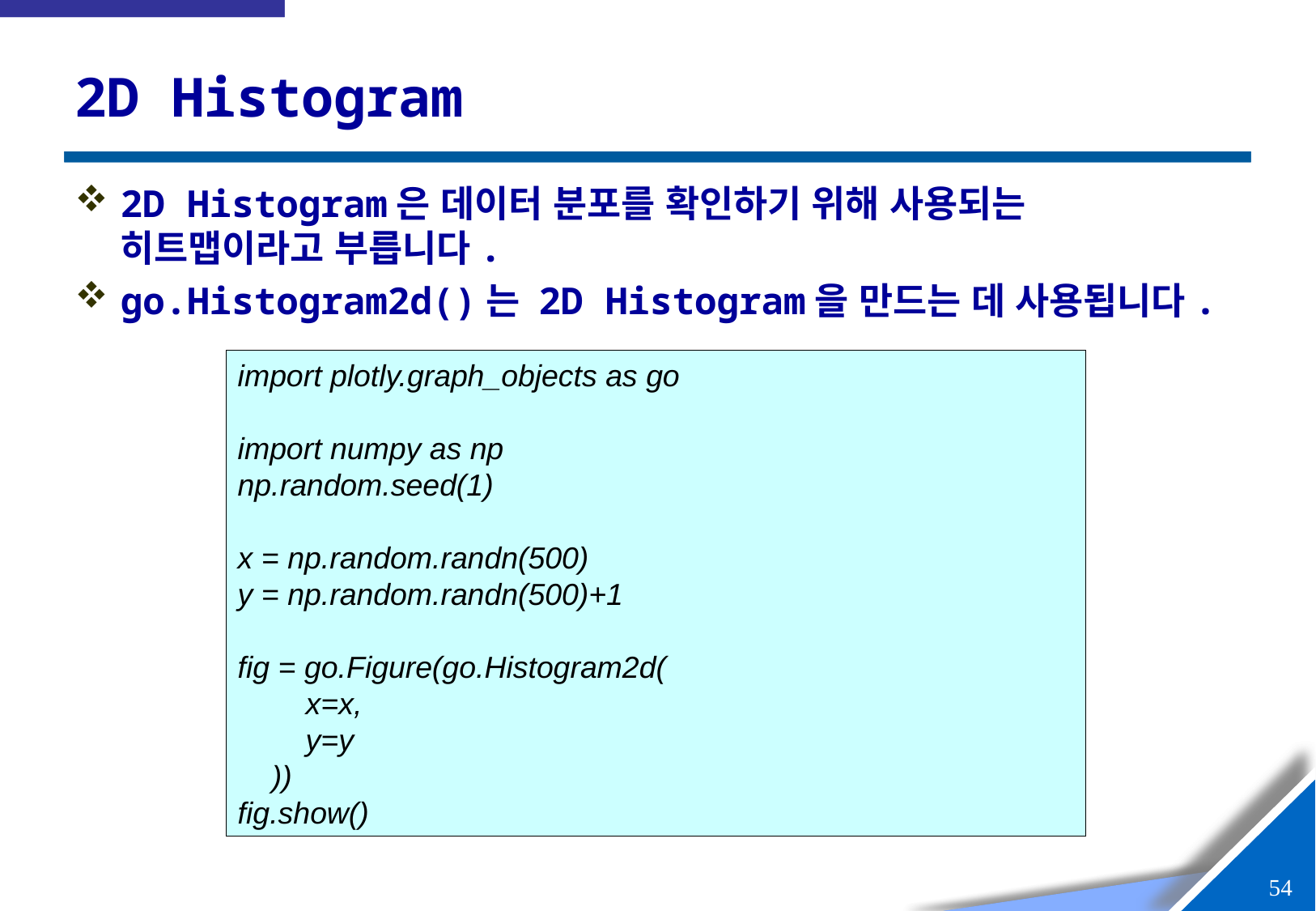

# 2D Histogram
2D Histogram은 데이터 분포를 확인하기 위해 사용되는 히트맵이라고 부릅니다.
go.Histogram2d()는 2D Histogram을 만드는 데 사용됩니다.
import plotly.graph_objects as go

import numpy as np
np.random.seed(1)

x = np.random.randn(500)
y = np.random.randn(500)+1

fig = go.Figure(go.Histogram2d(
        x=x,
        y=y
    ))
fig.show()
54